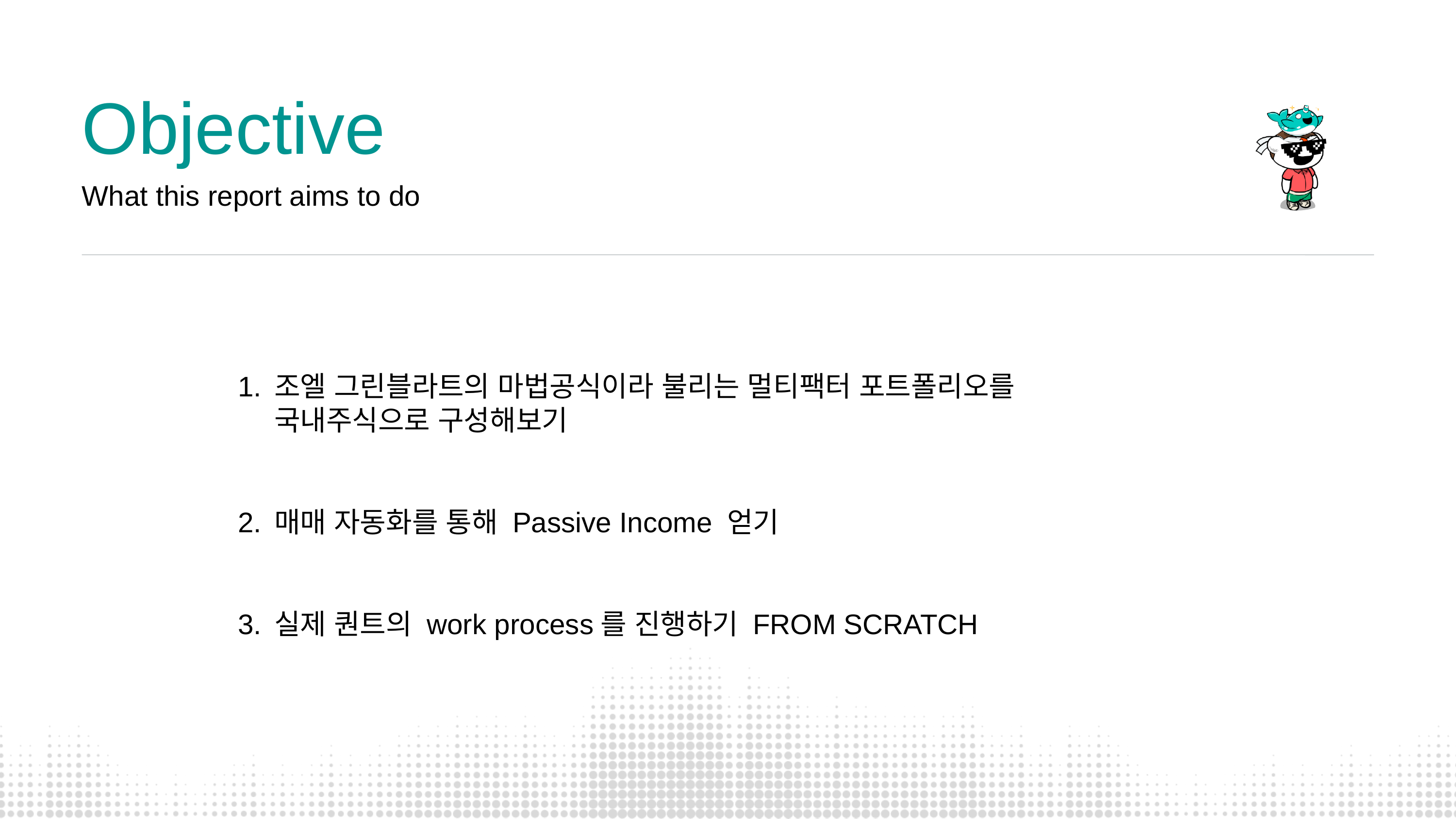

Objective
What this report aims to do

조엘 그린블라트의 마법공식이라 불리는 멀티팩터 포트폴리오를 국내주식으로 구성해보기

매매 자동화를 통해 Passive Income 얻기

실제 퀀트의 work process를 진행하기 FROM SCRATCH